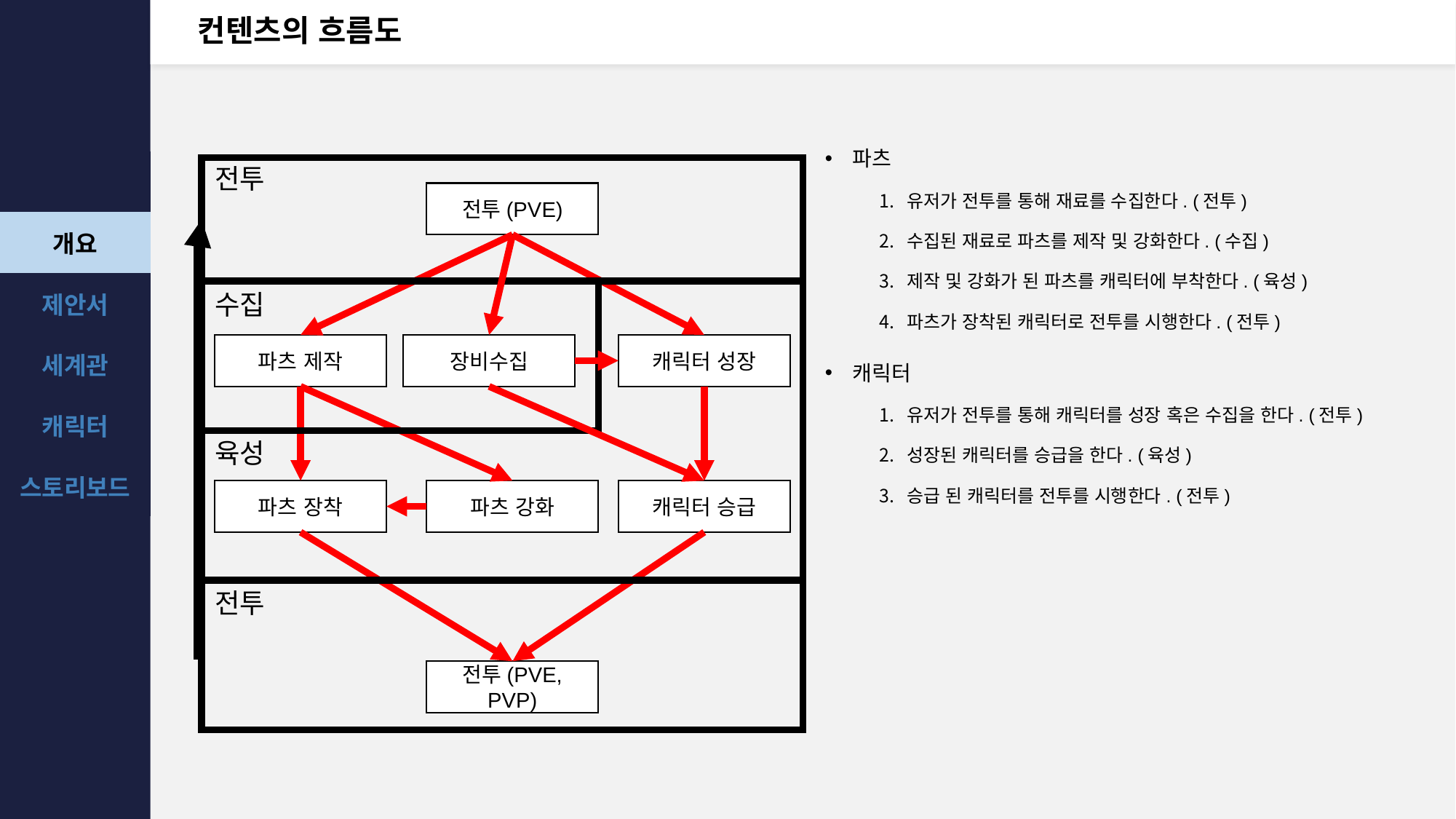

# 컨텐츠의 흐름도
파츠
유저가 전투를 통해 재료를 수집한다. (전투)
수집된 재료로 파츠를 제작 및 강화한다. (수집)
제작 및 강화가 된 파츠를 캐릭터에 부착한다. (육성)
파츠가 장착된 캐릭터로 전투를 시행한다. (전투)
캐릭터
유저가 전투를 통해 캐릭터를 성장 혹은 수집을 한다. (전투)
성장된 캐릭터를 승급을 한다. (육성)
승급 된 캐릭터를 전투를 시행한다. (전투)
전투

전투(PVE)

파츠 제작
캐릭터 성장
파츠 장착
파츠 강화
캐릭터 승급

전투(PVE, PVP)

일반 던전
레이드
결투장(PVP)
수집
장비수집
경험치 획득
재료 획득
장비 획득
육성
전투
캐릭터 육성
경험치
재료
장비